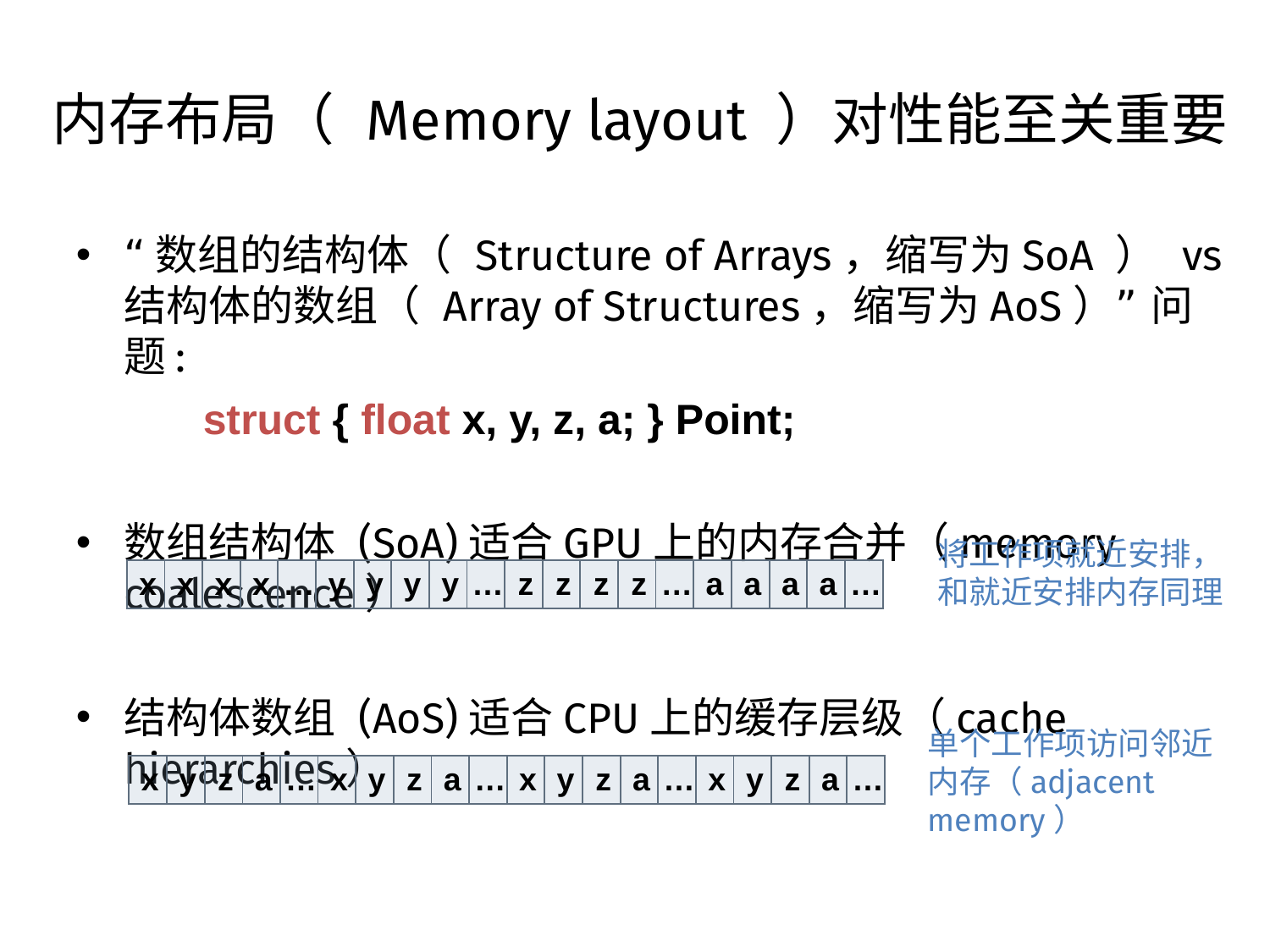

内存布局（ Memory layout ）对性能至关重要
“数组的结构体（ Structure of Arrays，缩写为SoA ） vs 结构体的数组（ Array of Structures，缩写为AoS）” 问题:
	struct { float x, y, z, a; } Point;

数组结构体 (SoA)适合GPU上的内存合并（memory coalescence）

结构体数组 (AoS)适合CPU上的缓存层级（cache hierarchies）

将工作项就近安排，和就近安排内存同理
| x | x | x | x | … | y | y | y | y | … | z | z | z | z | … | a | a | a | a | … |
| --- | --- | --- | --- | --- | --- | --- | --- | --- | --- | --- | --- | --- | --- | --- | --- | --- | --- | --- | --- |
单个工作项访问邻近内存（adjacent memory）
| x | y | z | a | … | x | y | z | a | … | x | y | z | a | … | x | y | z | a | … |
| --- | --- | --- | --- | --- | --- | --- | --- | --- | --- | --- | --- | --- | --- | --- | --- | --- | --- | --- | --- |